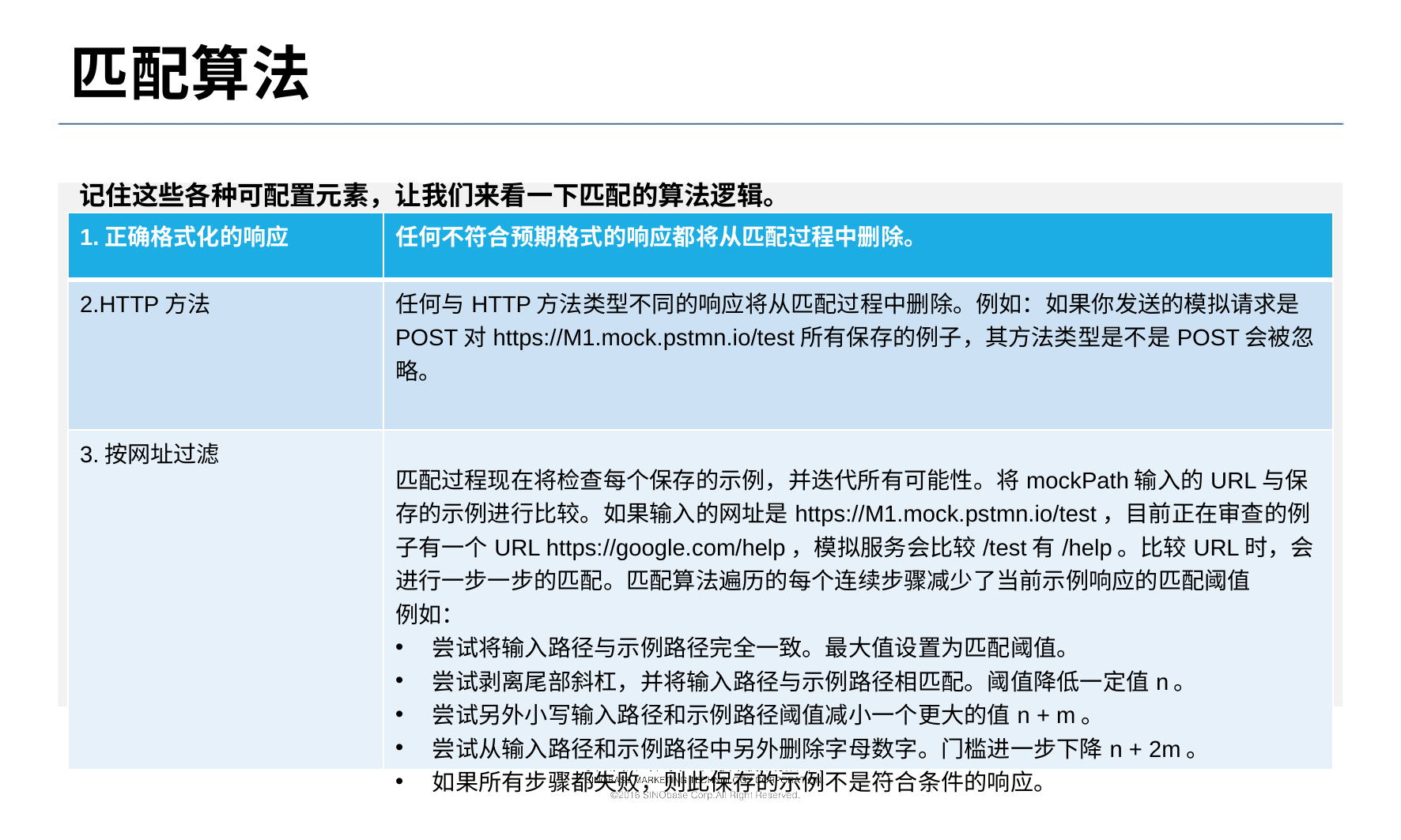

# 匹配算法
记住这些各种可配置元素，让我们来看一下匹配的算法逻辑。
| 1.正确格式化的响应 | 任何不符合预期格式的响应都将从匹配过程中删除。 |
| --- | --- |
| 2.HTTP方法 | 任何与HTTP方法类型不同的响应将从匹配过程中删除。例如：如果你发送的模拟请求是POST对https://M1.mock.pstmn.io/test所有保存的例子，其方法类型是不是POST会被忽略。 |
| 3.按网址过滤 | 匹配过程现在将检查每个保存的示例，并迭代所有可能性。将mockPath输入的URL与保存的示例进行比较。如果输入的网址是https://M1.mock.pstmn.io/test，目前正在审查的例子有一个URL https://google.com/help，模拟服务会比较/test有/help。比较URL时，会进行一步一步的匹配。匹配算法遍历的每个连续步骤减少了当前示例响应的匹配阈值 例如： 尝试将输入路径与示例路径完全一致。最大值设置为匹配阈值。 尝试剥离尾部斜杠，并将输入路径与示例路径相匹配。阈值降低一定值n。 尝试另外小写输入路径和示例路径阈值减小一个更大的值n + m。 尝试从输入路径和示例路径中另外删除字母数字。门槛进一步下降n + 2m。 如果所有步骤都失败，则此保存的示例不是符合条件的响应。 |